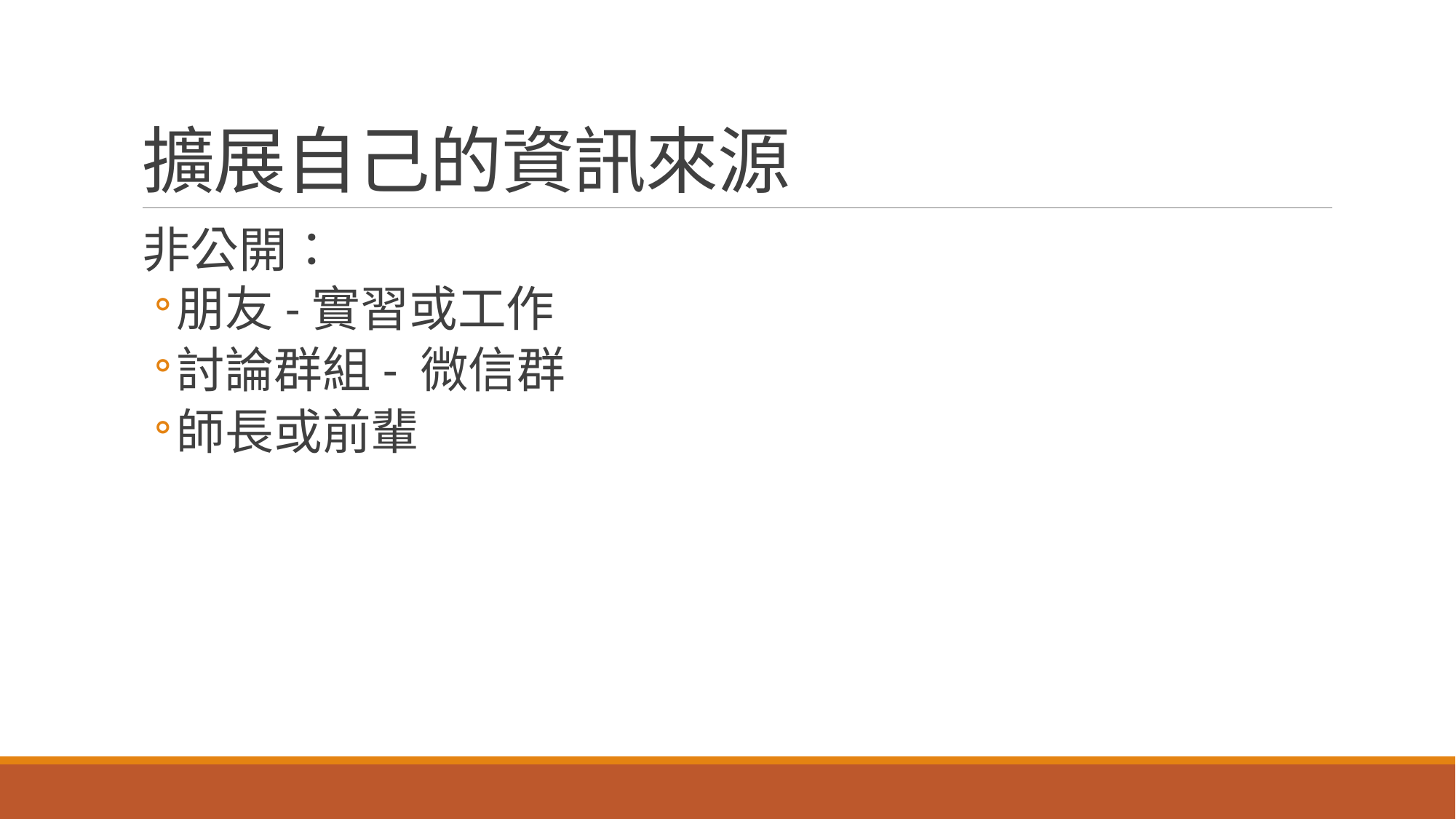

# 擴展自己的資訊來源
非公開：
朋友-實習或工作
討論群組- 微信群
師長或前輩